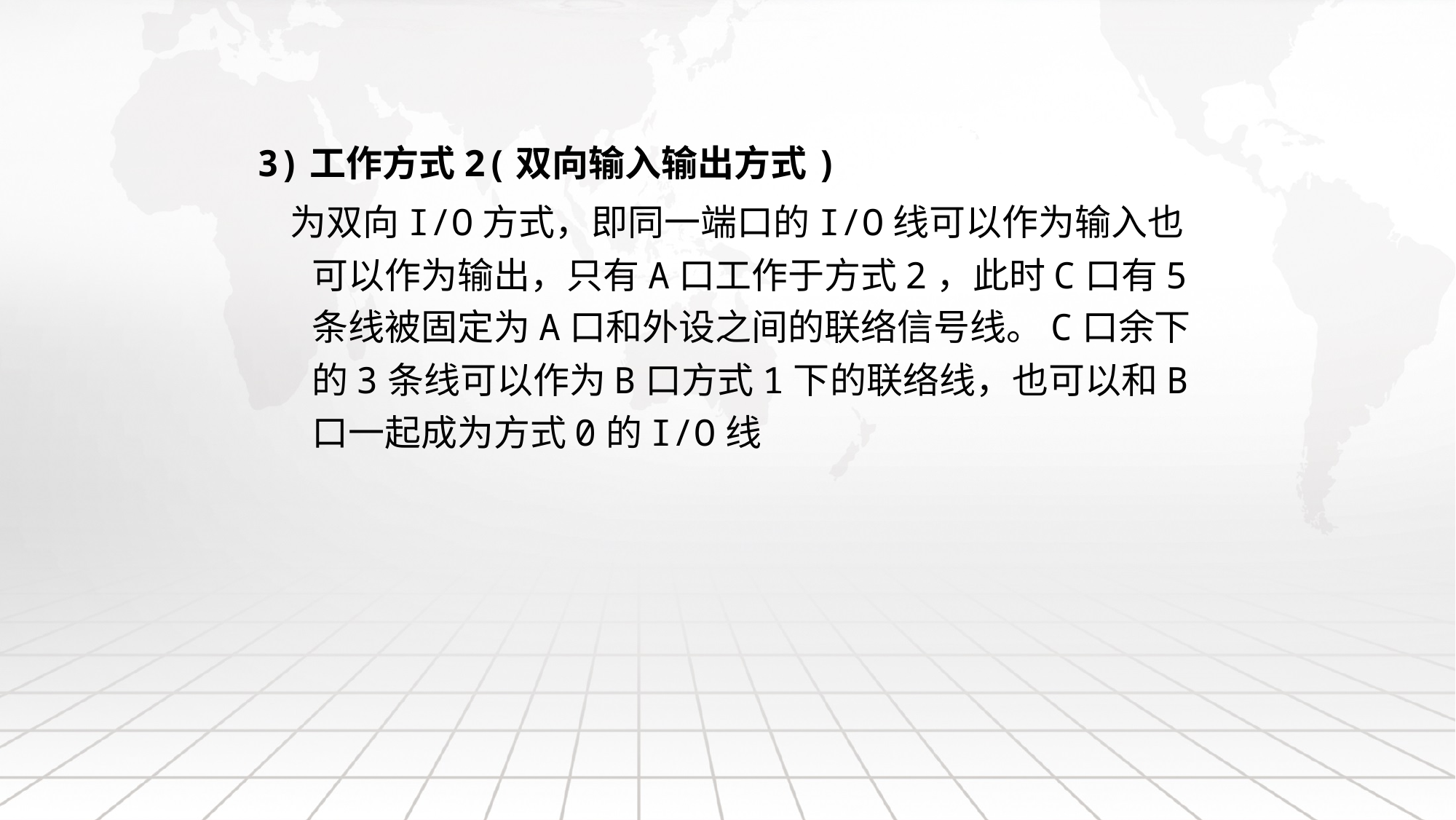

3)工作方式2(双向输入输出方式)
   为双向I/O方式，即同一端口的I/O线可以作为输入也可以作为输出，只有A口工作于方式2，此时C口有5条线被固定为A口和外设之间的联络信号线。C口余下的3条线可以作为B口方式1下的联络线，也可以和B口一起成为方式0的I/O线